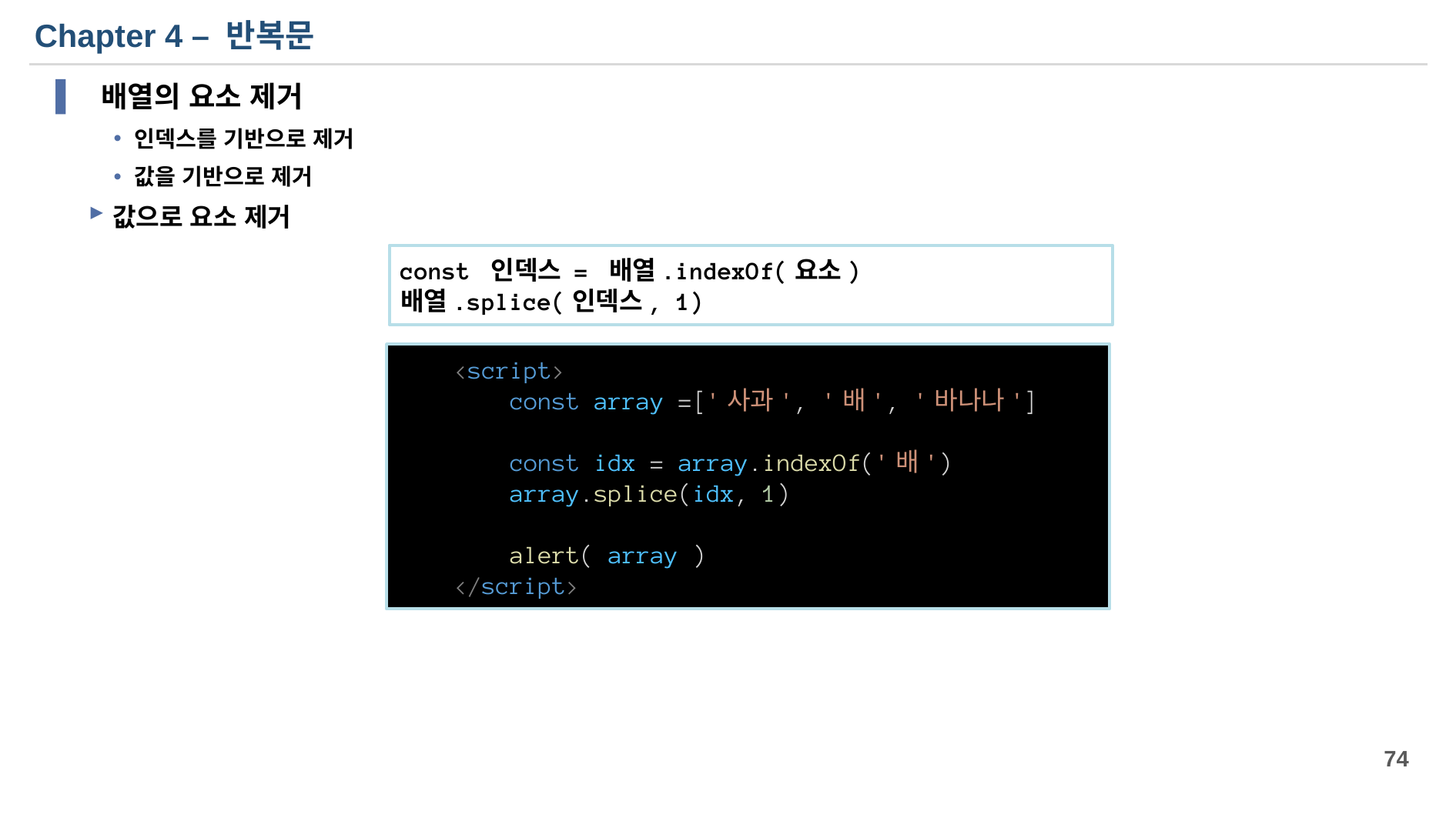

# Chapter 4 – 반복문
 배열의 요소 제거
인덱스를 기반으로 제거
값을 기반으로 제거
값으로 요소 제거

const 인덱스 = 배열.indexOf(요소)
배열.splice(인덱스, 1)
    <script>
        const array =['사과', '배', '바나나']

        const idx = array.indexOf('배')
        array.splice(idx, 1)

        alert( array )
    </script>
74